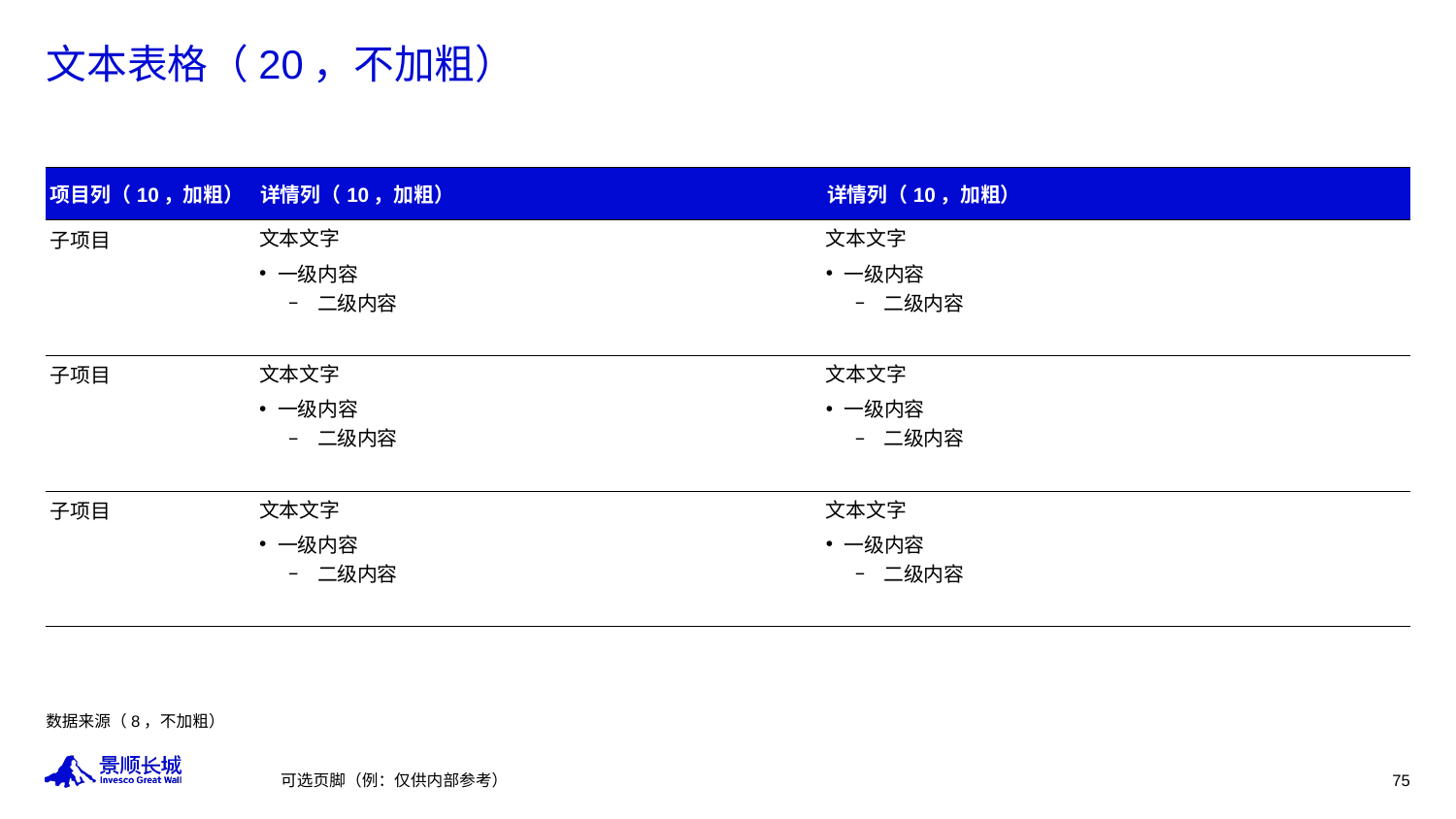

# 文本表格（20，不加粗）
| 项目列（10，加粗） | 详情列（10，加粗） | 详情列（10，加粗） |
| --- | --- | --- |
| 子项目 | 文本文字 一级内容 二级内容 | 文本文字 一级内容 二级内容 |
| 子项目 | 文本文字 一级内容 二级内容 | 文本文字 一级内容 二级内容 |
| 子项目 | 文本文字 一级内容 二级内容 | 文本文字 一级内容 二级内容 |
数据来源（8，不加粗）
可选页脚（例：仅供内部参考）
75